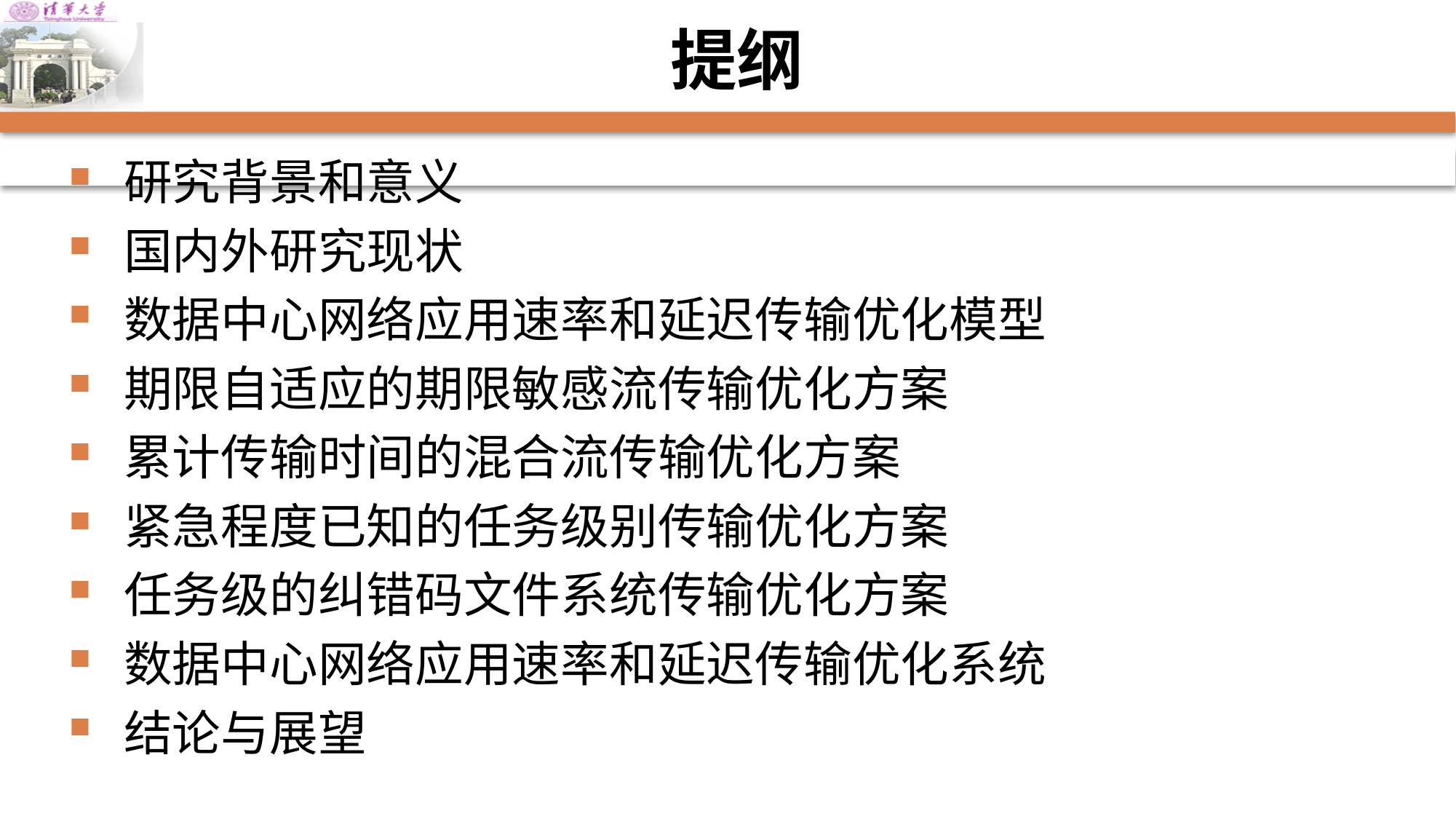

# 提纲
研究背景和意义
国内外研究现状
数据中心网络应用速率和延迟传输优化模型
期限自适应的期限敏感流传输优化方案
累计传输时间的混合流传输优化方案
紧急程度已知的任务级别传输优化方案
任务级的纠错码文件系统传输优化方案
数据中心网络应用速率和延迟传输优化系统
结论与展望